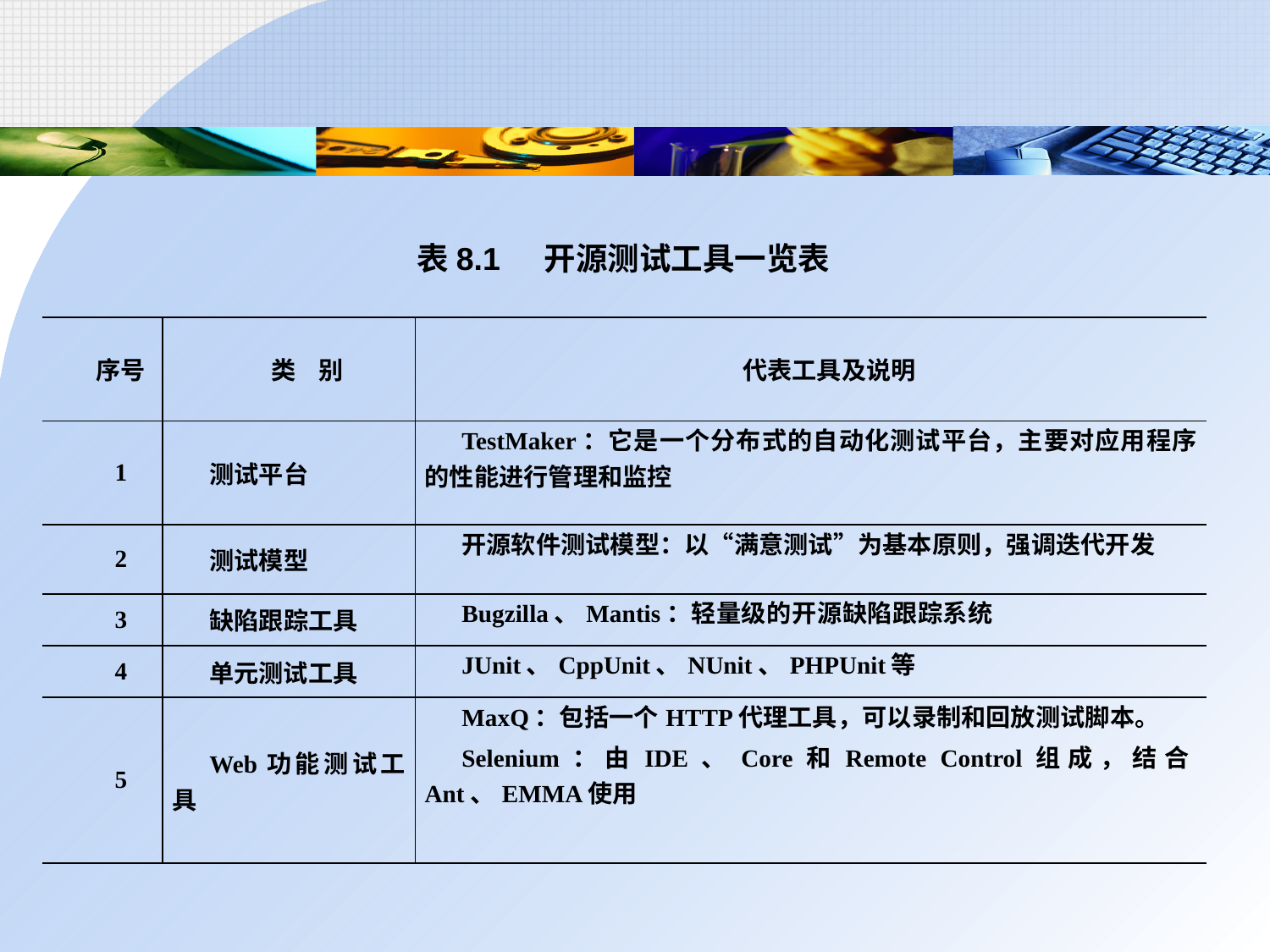

表8.1	开源测试工具一览表
| 序号 | 类 别 | 代表工具及说明 |
| --- | --- | --- |
| 1 | 测试平台 | TestMaker：它是一个分布式的自动化测试平台，主要对应用程序的性能进行管理和监控 |
| 2 | 测试模型 | 开源软件测试模型：以“满意测试”为基本原则，强调迭代开发 |
| 3 | 缺陷跟踪工具 | Bugzilla、Mantis：轻量级的开源缺陷跟踪系统 |
| 4 | 单元测试工具 | JUnit、CppUnit、NUnit、PHPUnit等 |
| 5 | Web功能测试工具 | MaxQ：包括一个HTTP代理工具，可以录制和回放测试脚本。 Selenium：由IDE、Core和Remote Control组成，结合Ant、EMMA使用 |